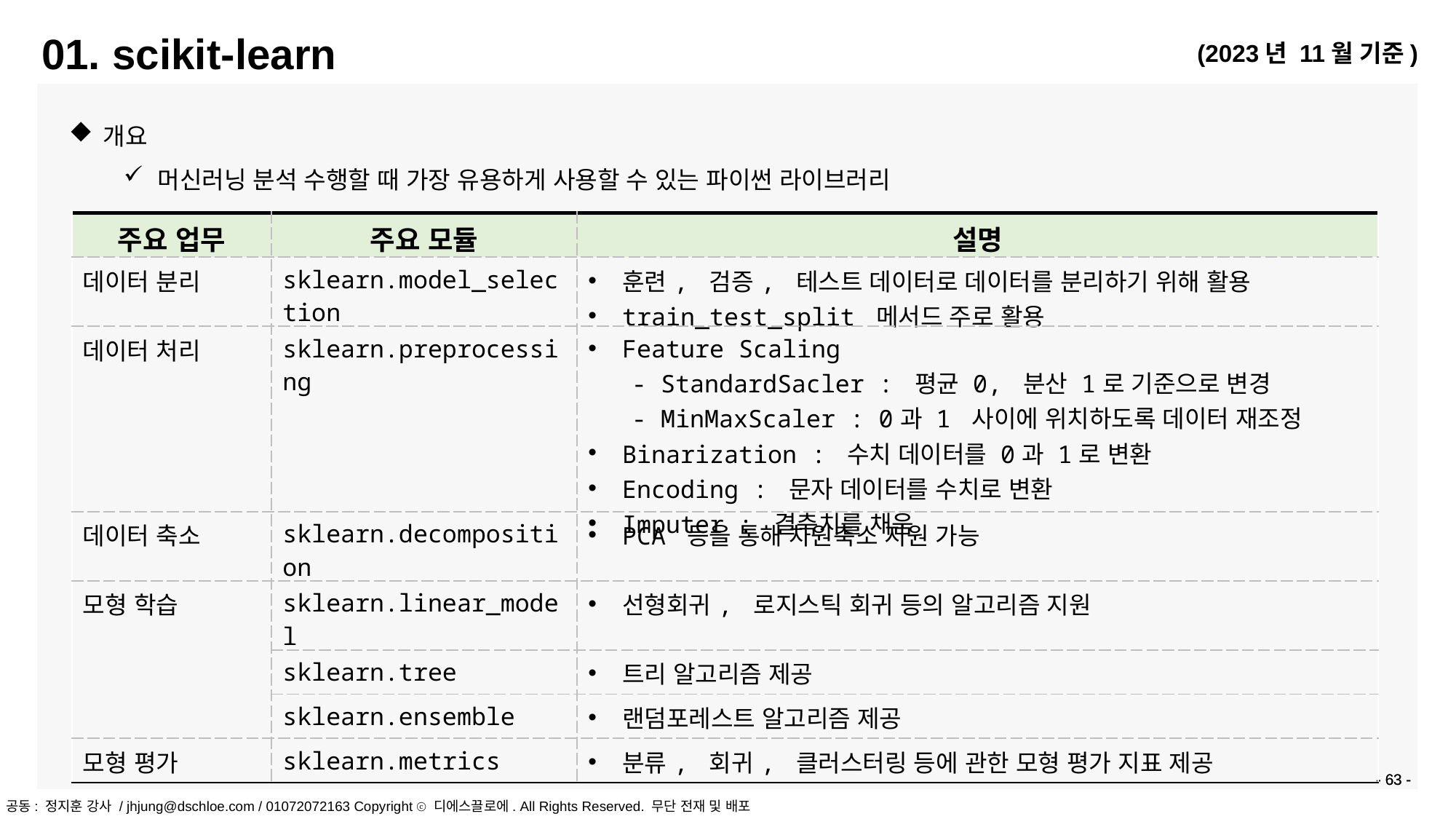

01. scikit-learn
개요
머신러닝 분석 수행할 때 가장 유용하게 사용할 수 있는 파이썬 라이브러리
| 주요 업무 | 주요 모듈 | 설명 |
| --- | --- | --- |
| 데이터 분리 | sklearn.model\_selection | 훈련, 검증, 테스트 데이터로 데이터를 분리하기 위해 활용 train\_test\_split 메서드 주로 활용 |
| 데이터 처리 | sklearn.preprocessing | Feature Scaling - StandardSacler : 평균 0, 분산 1로 기준으로 변경 - MinMaxScaler : 0과 1 사이에 위치하도록 데이터 재조정 Binarization : 수치 데이터를 0과 1로 변환 Encoding : 문자 데이터를 수치로 변환 Imputer : 결측치를 채움 |
| 데이터 축소 | sklearn.decomposition | PCA 등을 통해 차원축소 지원 가능 |
| 모형 학습 | sklearn.linear\_model | 선형회귀, 로지스틱 회귀 등의 알고리즘 지원 |
|  | sklearn.tree | 트리 알고리즘 제공 |
|  | sklearn.ensemble | 랜덤포레스트 알고리즘 제공 |
| 모형 평가 | sklearn.metrics | 분류, 회귀, 클러스터링 등에 관한 모형 평가 지표 제공 |
- 63 -